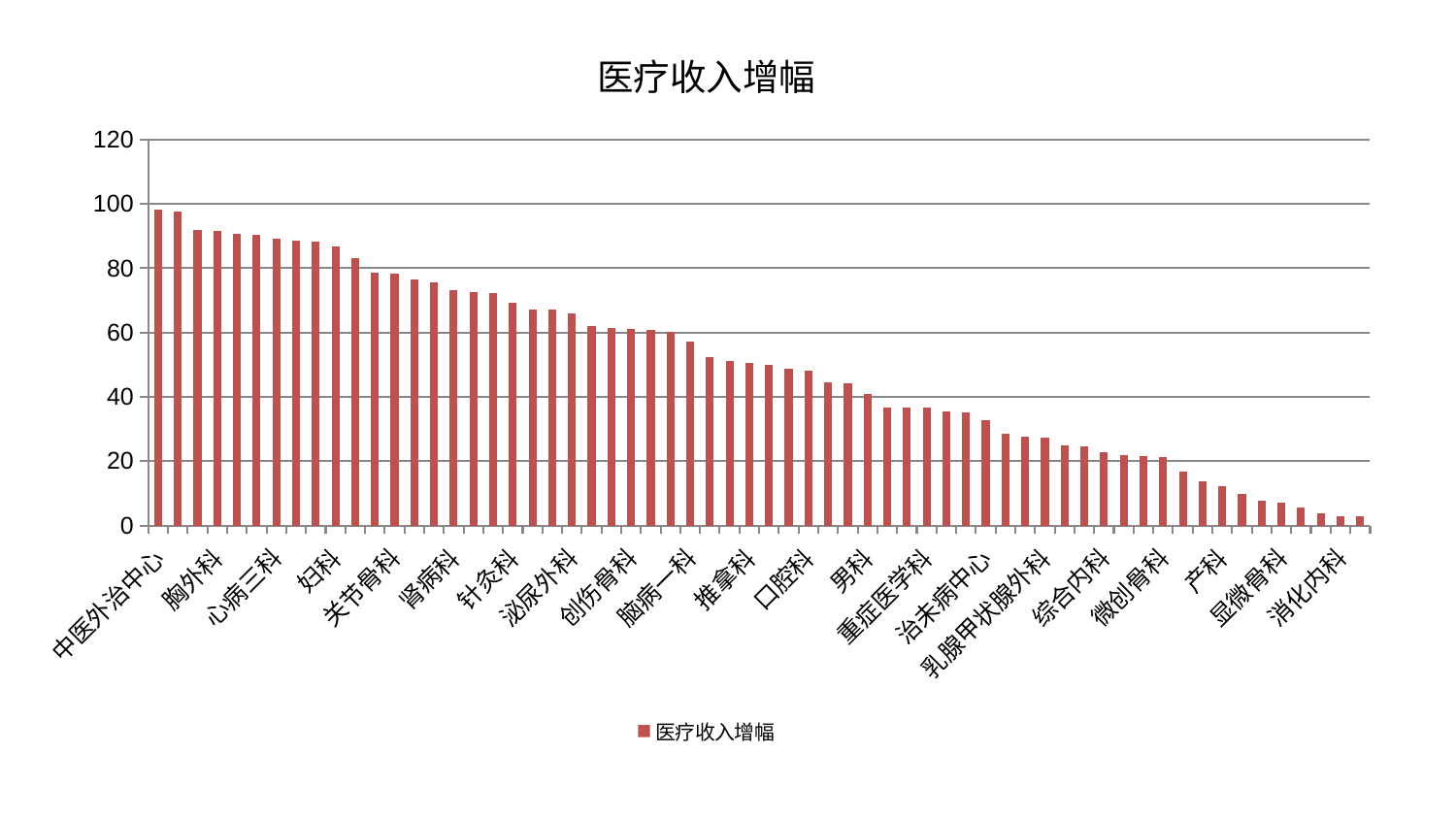

### Chart: 医疗收入增幅

| Category | 医疗收入增幅 |
|---|---|
| 中医外治中心 | 98.21142111730303 |
| 心病四科 | 97.6549376019727 |
| 东区重症医学科 | 91.87682232683878 |
| 胸外科 | 91.62501341153128 |
| 医院 | 90.77767461384315 |
| 内分泌科 | 90.48520897200638 |
| 心病三科 | 89.0759210493879 |
| 身心医学科 | 88.69736541237295 |
| 中医经典科 | 88.29082318852957 |
| 妇科 | 86.79609303384119 |
| 东区肾病科 | 83.16533069591401 |
| 心血管内科 | 78.64110854560491 |
| 关节骨科 | 78.33902380912909 |
| 肝胆外科 | 76.61898251072535 |
| 老年医学科 | 75.46018525899942 |
| 肾病科 | 73.10237124232091 |
| 心病二科 | 72.5091801429821 |
| 脾胃科消化科合并 | 72.16175064769325 |
| 针灸科 | 69.33678578563212 |
| 脑病三科 | 67.08594093011276 |
| 心病一科 | 67.04237837689023 |
| 泌尿外科 | 66.05273391674702 |
| 西区重症医学科 | 61.88126471330897 |
| 儿科 | 61.43215074765818 |
| 创伤骨科 | 61.105742314022216 |
| 风湿病科 | 60.93969077928123 |
| 肾脏内科 | 60.24811073873406 |
| 脑病一科 | 57.24967949027806 |
| 康复科 | 52.499741178314686 |
| 美容皮肤科 | 51.140627470395096 |
| 推拿科 | 50.5052085157085 |
| 脊柱骨科 | 50.06136988944685 |
| 神经外科 | 48.757378203919835 |
| 口腔科 | 48.20831190378794 |
| 普通外科 | 44.53189102049633 |
| 脑病二科 | 44.10610067000664 |
| 男科 | 40.94655041005875 |
| 肝病科 | 36.74809408440816 |
| 肿瘤内科 | 36.706225042465455 |
| 重症医学科 | 36.678799628244384 |
| 皮肤科 | 35.55784923432353 |
| 肛肠科 | 35.21315952734096 |
| 治未病中心 | 32.886809639936885 |
| 耳鼻喉科 | 28.440797607394753 |
| 眼科 | 27.636973835764444 |
| 乳腺甲状腺外科 | 27.282850213409816 |
| 神经内科 | 24.83631981550325 |
| 妇科妇二科合并 | 24.59391275750744 |
| 综合内科 | 22.81668841689384 |
| 呼吸内科 | 21.967546994730313 |
| 小儿推拿科 | 21.565185859203062 |
| 微创骨科 | 21.148972209587647 |
| 骨科 | 16.759846150807768 |
| 血液科 | 13.847589070104839 |
| 产科 | 12.235237576106073 |
| 运动损伤骨科 | 9.809290432023543 |
| 周围血管科 | 7.774436025968634 |
| 显微骨科 | 6.953326711773089 |
| 妇二科 | 5.46428448833256 |
| 小儿骨科 | 3.751686471644433 |
| 消化内科 | 2.859504286858483 |
| 脾胃病科 | 2.739023309779509 |
245